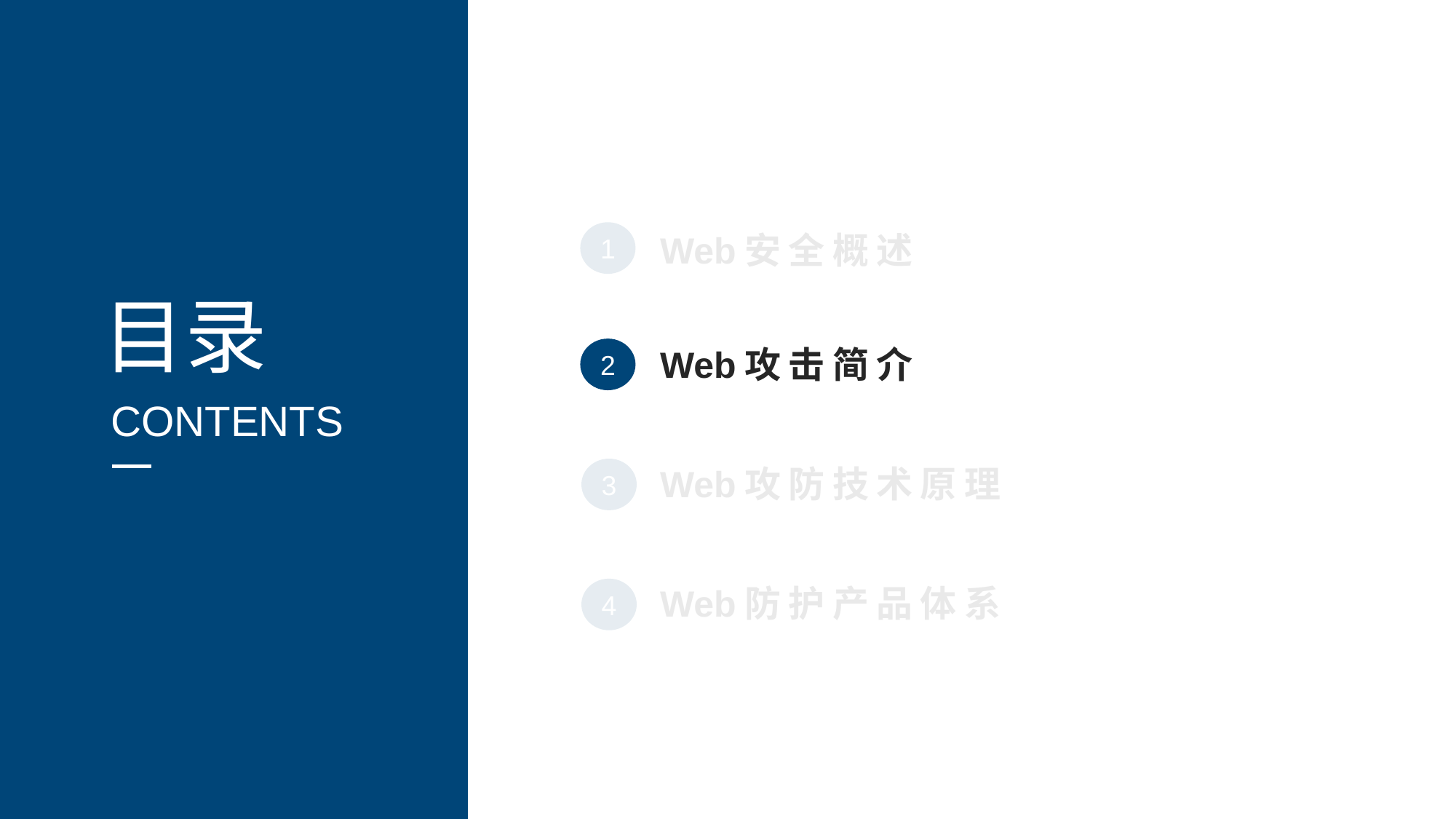

1
Web安全概述
目录
CONTENTS
Web攻击简介
2

Web攻防技术原理
3
Web防护产品体系
4